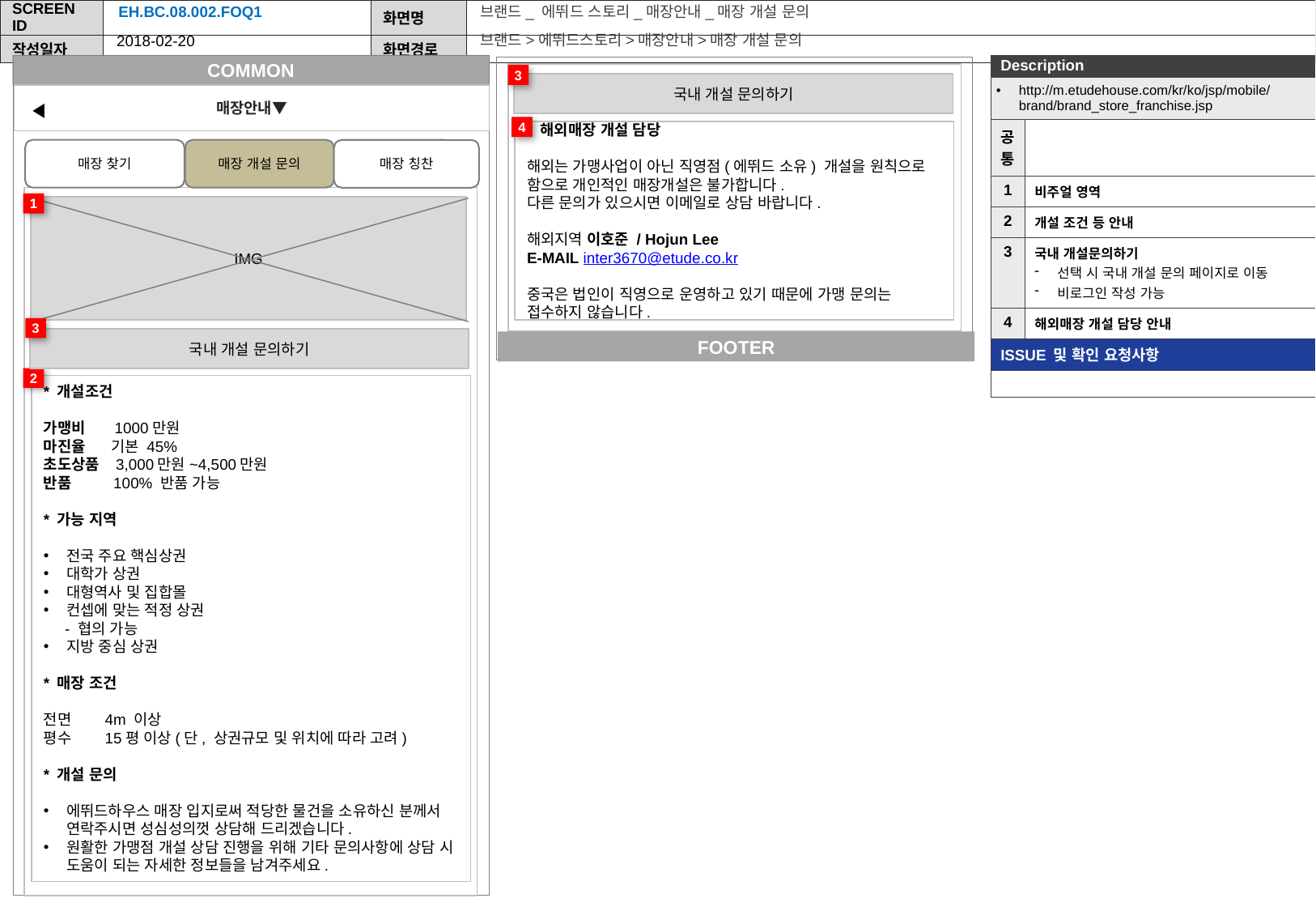

EH.BC.08.002.FOQ1
브랜드_ 에뛰드 스토리_매장안내_매장 개설 문의
브랜드>에뛰드스토리>매장안내>매장 개설 문의
2018-02-20
COMMON
| Description |  |
| --- | --- |
| http://m.etudehouse.com/kr/ko/jsp/mobile/brand/brand\_store\_franchise.jsp |  |
| 공통 |  |
| 1 | 비주얼 영역 |
| 2 | 개설 조건 등 안내 |
| 3 | 국내 개설문의하기 선택 시 국내 개설 문의 페이지로 이동 비로그인 작성 가능 |
| 4 | 해외매장 개설 담당 안내 |
| ISSUE 및 확인 요청사항 |  |
|  |  |

3
국내 개설 문의하기
매장안내▼
◀
4
* 해외매장 개설 담당

해외는 가맹사업이 아닌 직영점(에뛰드 소유) 개설을 원칙으로 함으로 개인적인 매장개설은 불가합니다.
다른 문의가 있으시면 이메일로 상담 바랍니다.

해외지역 이호준 / Hojun Lee
E-MAIL inter3670@etude.co.kr

중국은 법인이 직영으로 운영하고 있기 때문에 가맹 문의는 접수하지 않습니다.
매장 찾기
매장 개설 문의
매장 칭찬

1
IMG
3
국내 개설 문의하기
FOOTER
2
* 개설조건

가맹비      1000만원
마진율      기본 45%
초도상품   3,000만원~4,500만원
반품         100% 반품 가능

* 가능 지역

전국 주요 핵심상권
대학가 상권
대형역사 및 집합몰
컨셉에 맞는 적정 상권
     - 협의 가능
지방 중심 상권

* 매장 조건

전면       4m 이상
평수       15평 이상(단, 상권규모 및 위치에 따라 고려)

* 개설 문의

에뛰드하우스 매장 입지로써 적당한 물건을 소유하신 분께서 연락주시면 성심성의껏 상담해 드리겠습니다.
원활한 가맹점 개설 상담 진행을 위해 기타 문의사항에 상담 시 도움이 되는 자세한 정보들을 남겨주세요.